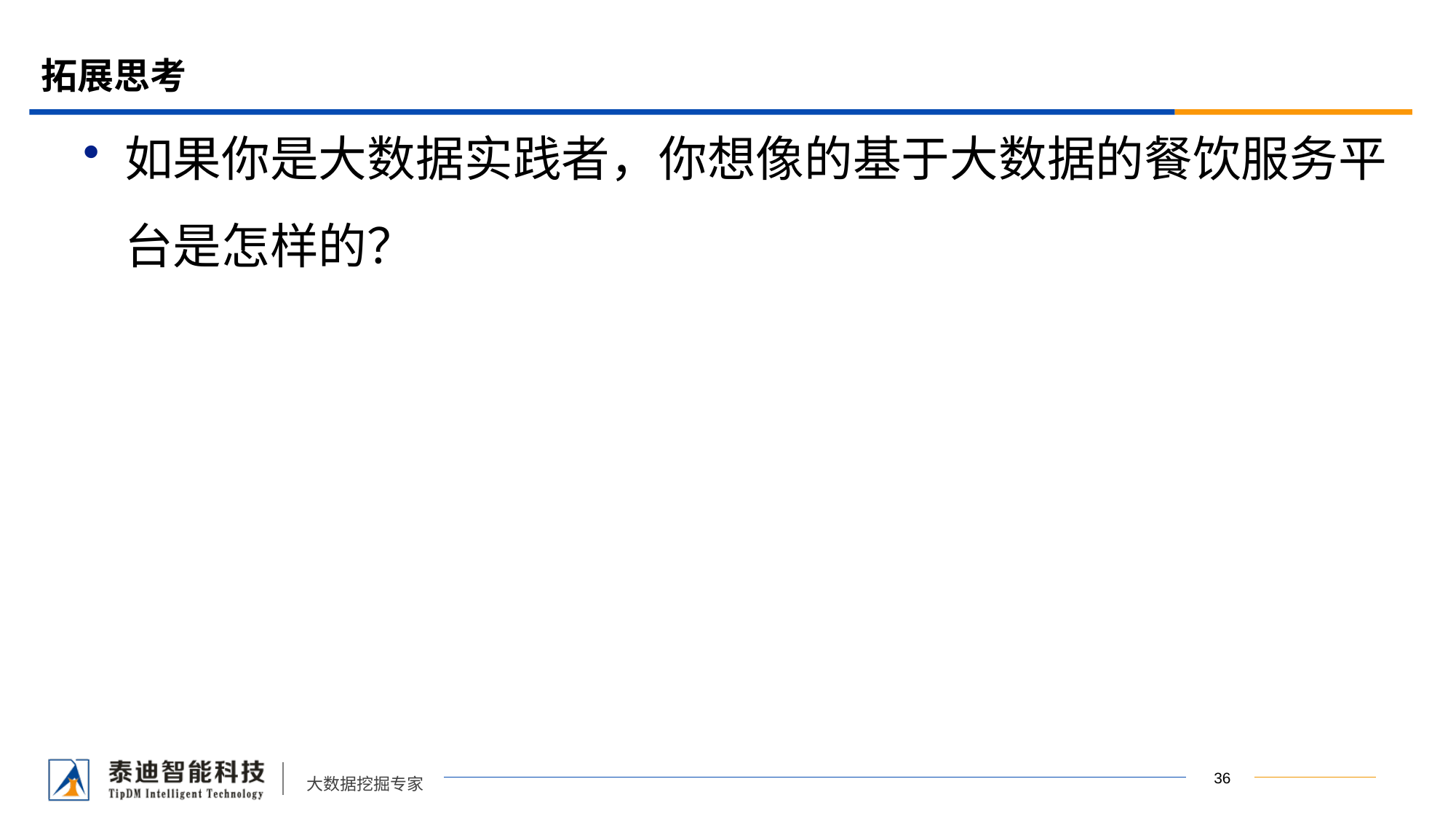

# 拓展思考
如果你是大数据实践者，你想像的基于大数据的餐饮服务平台是怎样的？